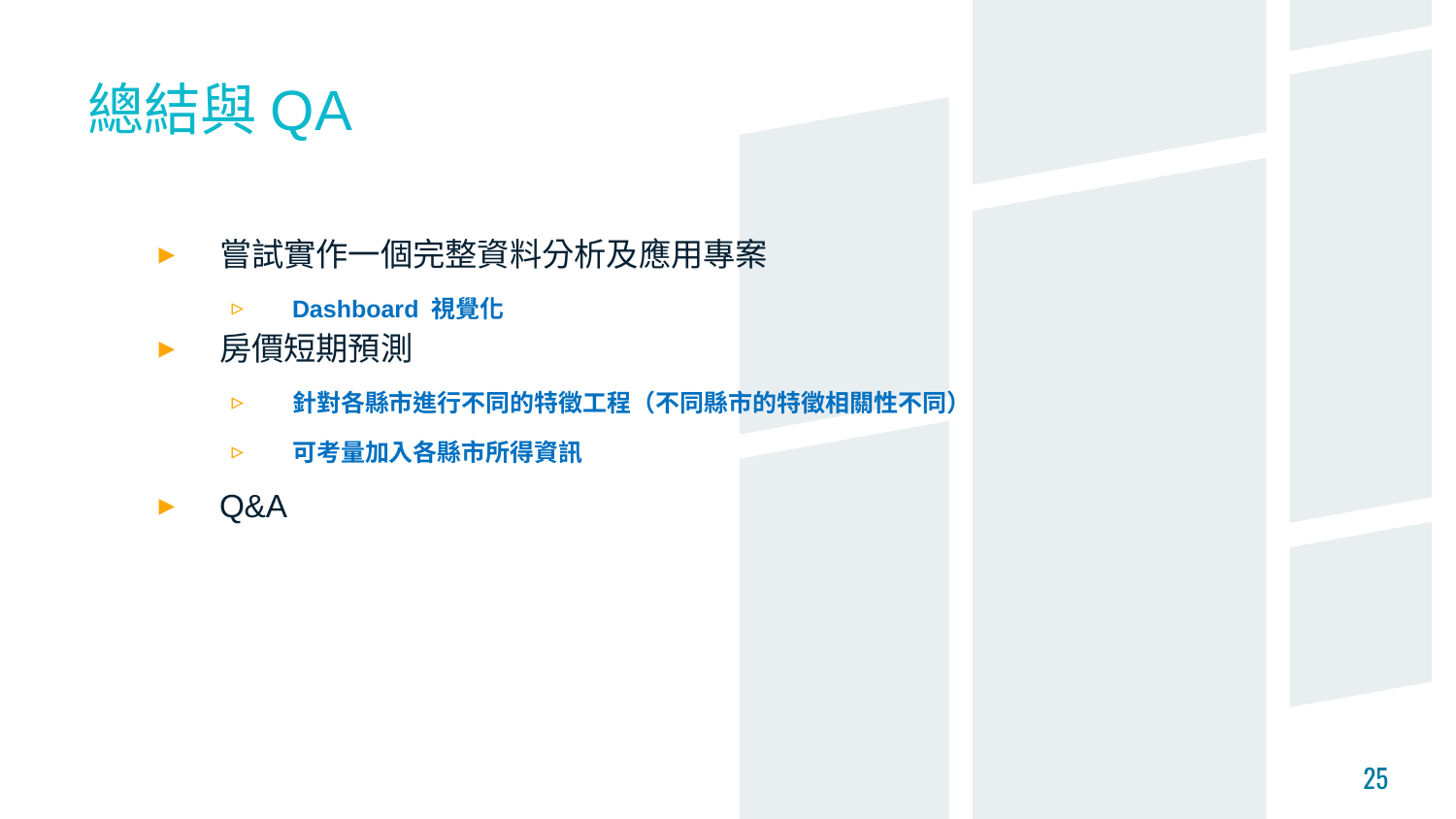

總結與QA

嘗試實作一個完整資料分析及應用專案
Dashboard 視覺化
房價短期預測
針對各縣市進行不同的特徵工程（不同縣市的特徵相關性不同）
可考量加入各縣市所得資訊
Q&A

25
25